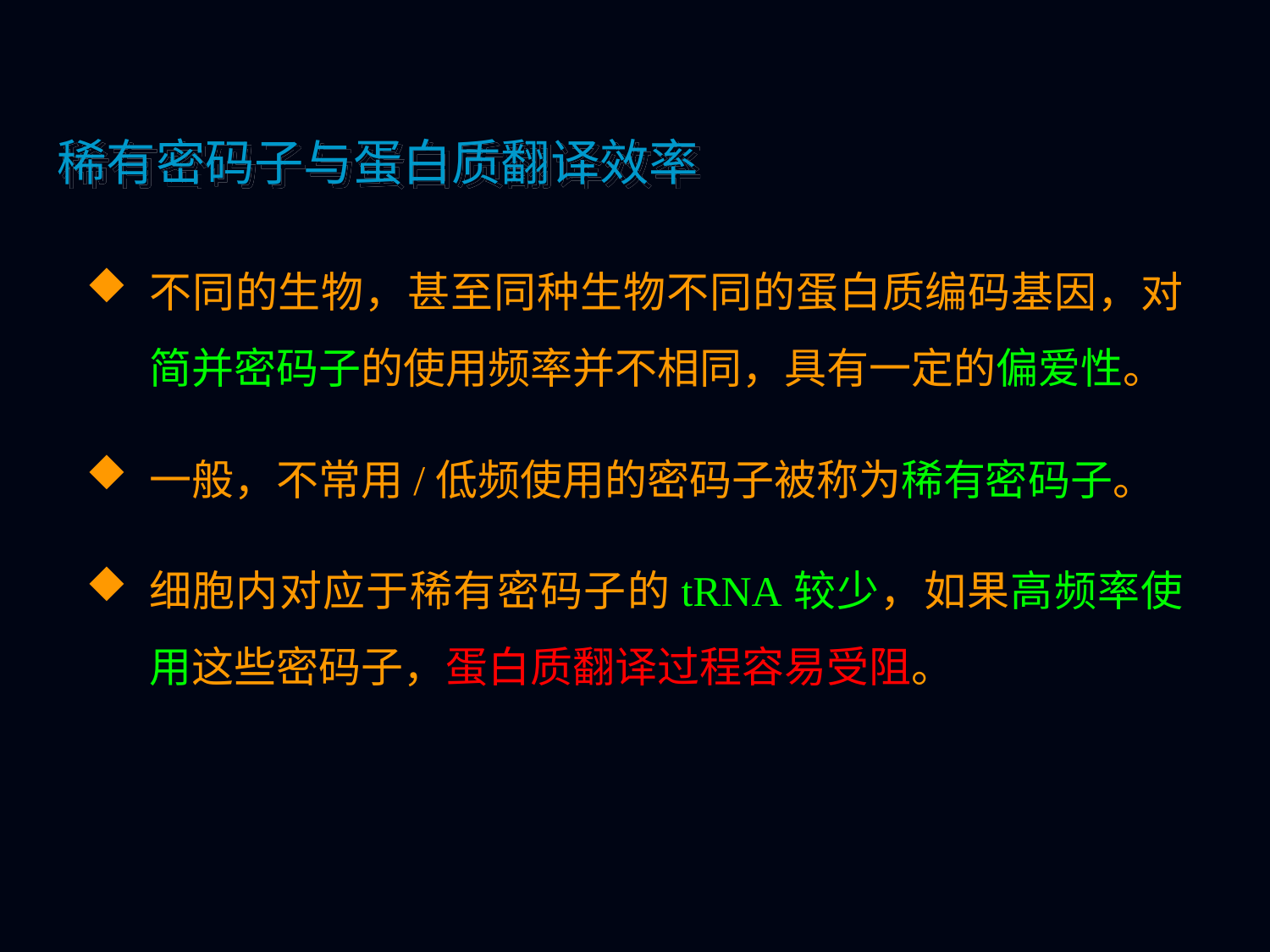

稀有密码子与蛋白质翻译效率
不同的生物，甚至同种生物不同的蛋白质编码基因，对简并密码子的使用频率并不相同，具有一定的偏爱性。
一般，不常用/低频使用的密码子被称为稀有密码子。
细胞内对应于稀有密码子的tRNA较少，如果高频率使用这些密码子，蛋白质翻译过程容易受阻。